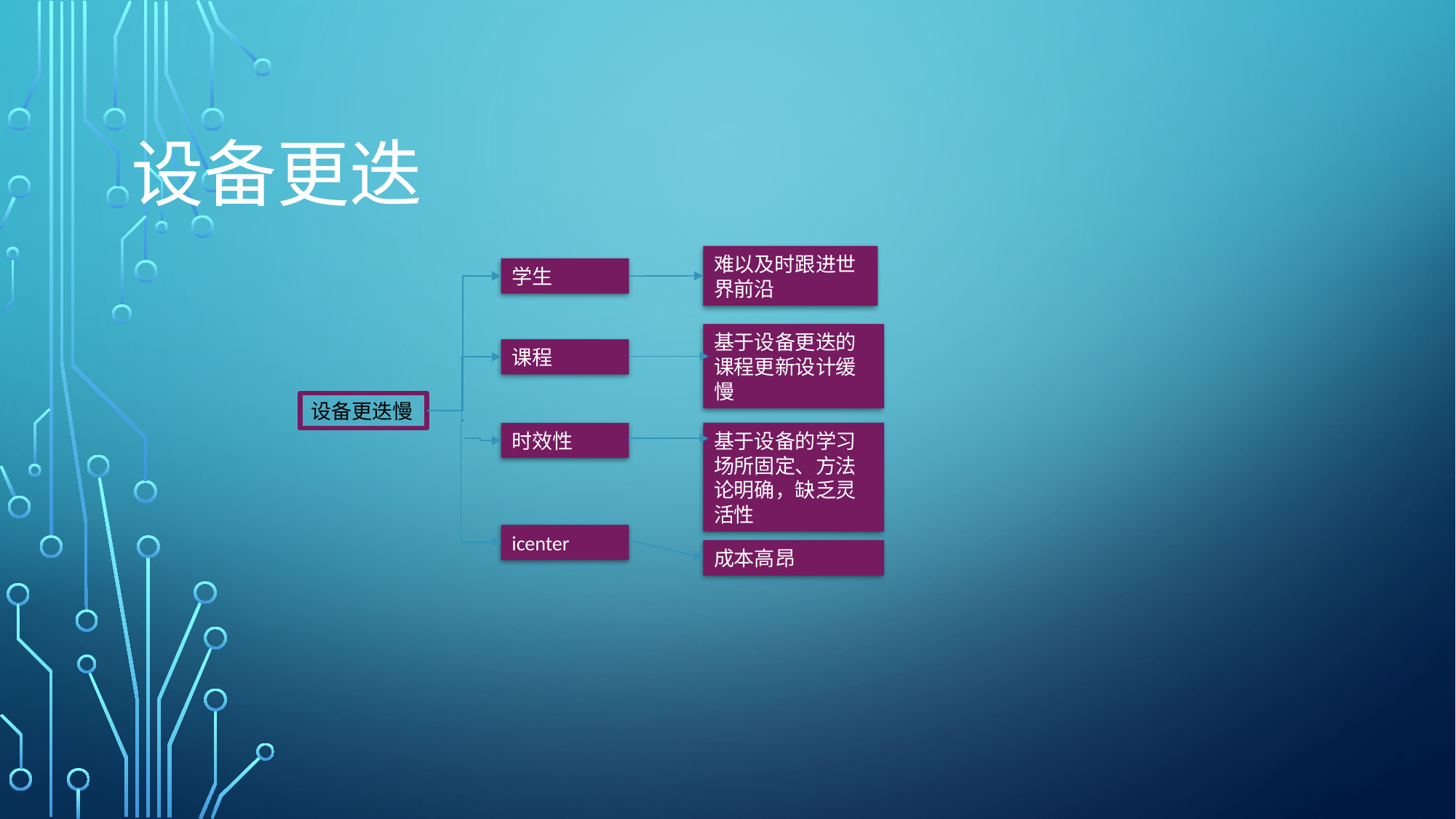

# 设备更迭
难以及时跟进世界前沿
学生
基于设备更迭的课程更新设计缓慢
课程
设备更迭慢
时效性
基于设备的学习场所固定、方法论明确，缺乏灵活性
icenter
成本高昂